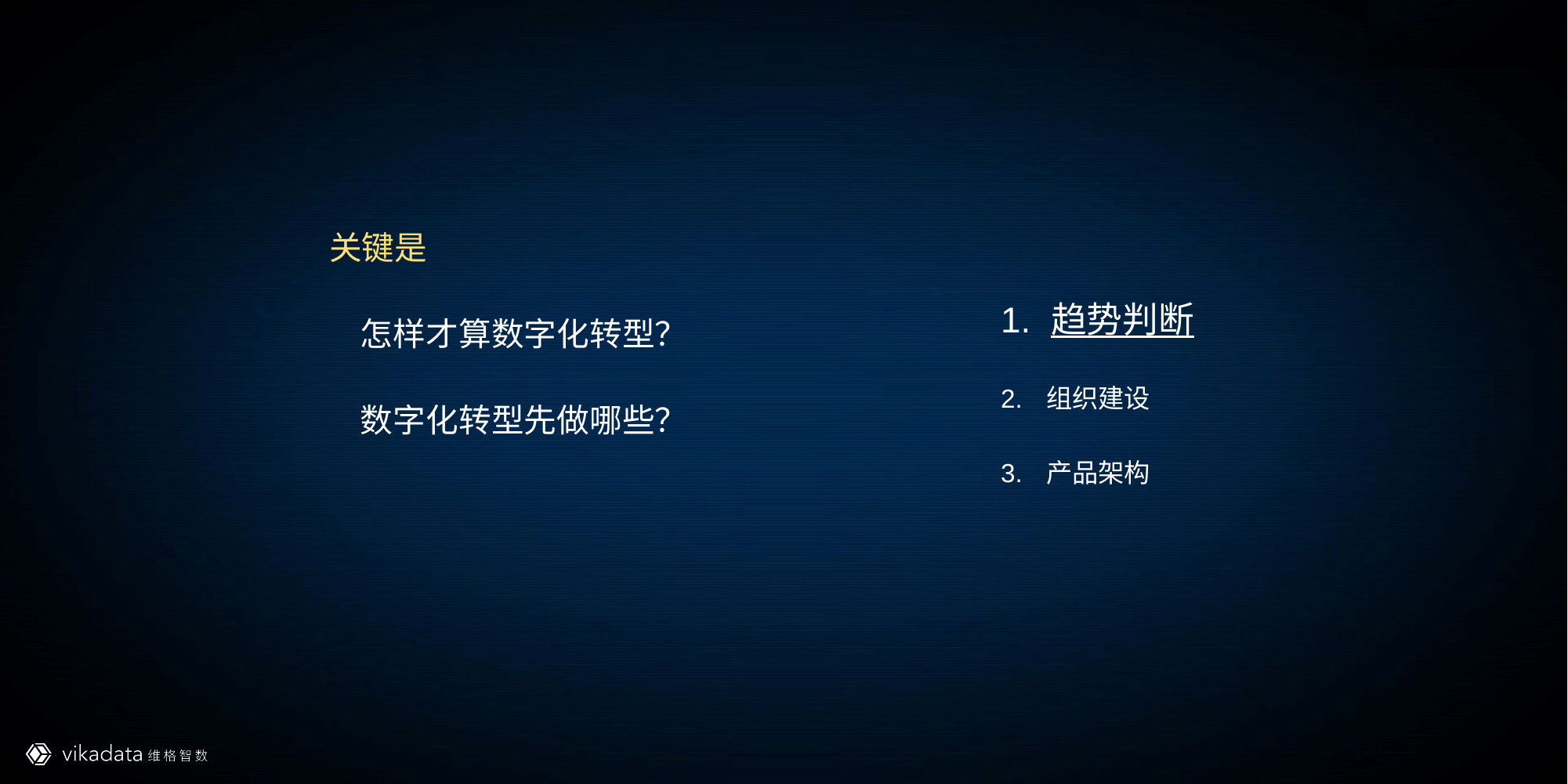

趋势判断
组织建设
产品架构
关键是
怎样才算数字化转型？
数字化转型先做哪些？